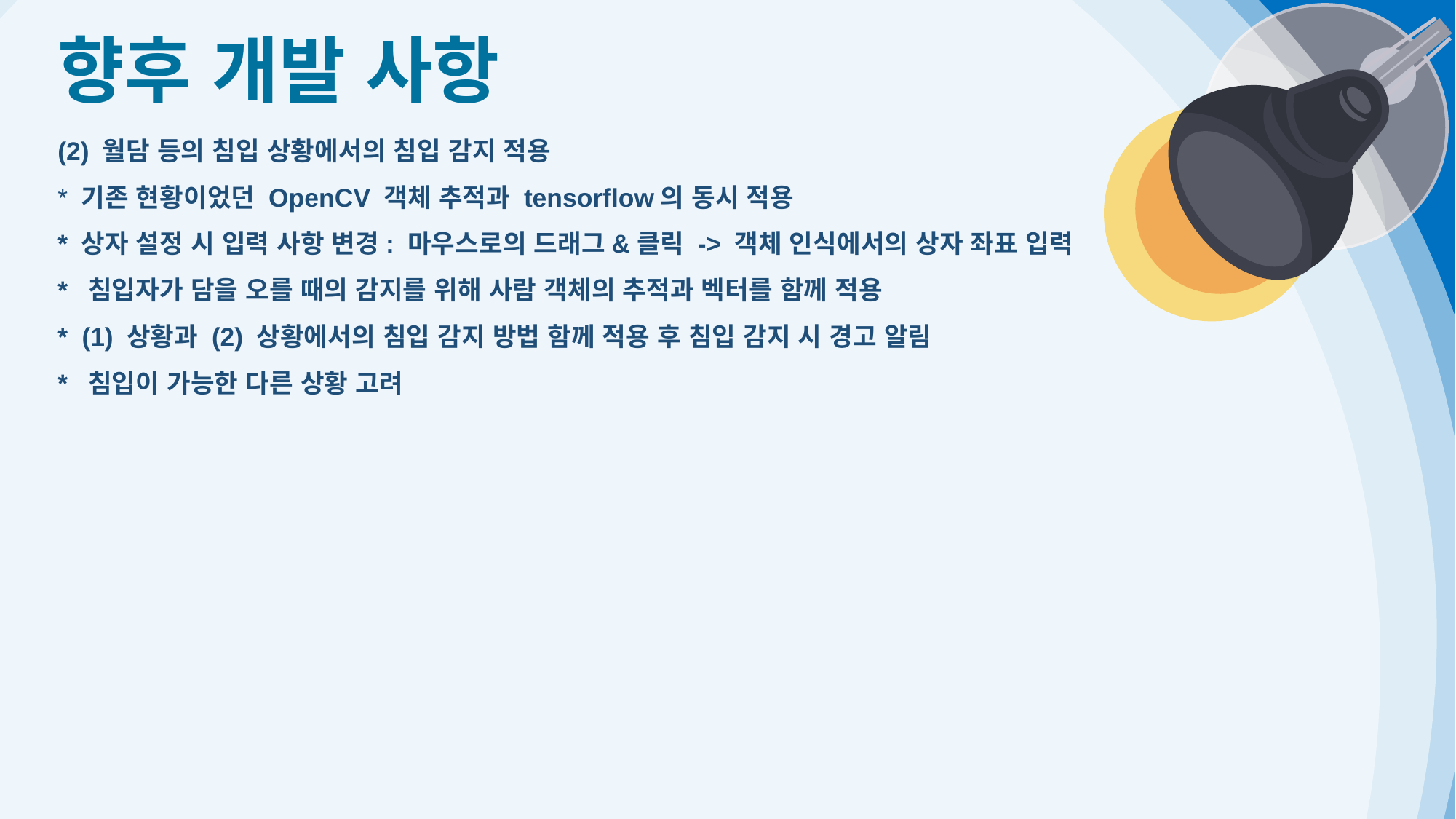

향후 개발 사항

(2) 월담 등의 침입 상황에서의 침입 감지 적용
* 기존 현황이었던 OpenCV 객체 추적과 tensorflow의 동시 적용
* 상자 설정 시 입력 사항 변경: 마우스로의 드래그&클릭 -> 객체 인식에서의 상자 좌표 입력
*  침입자가 담을 오를 때의 감지를 위해 사람 객체의 추적과 벡터를 함께 적용
*  (1) 상황과 (2) 상황에서의 침입 감지 방법 함께 적용 후 침입 감지 시 경고 알림
*  침입이 가능한 다른 상황 고려